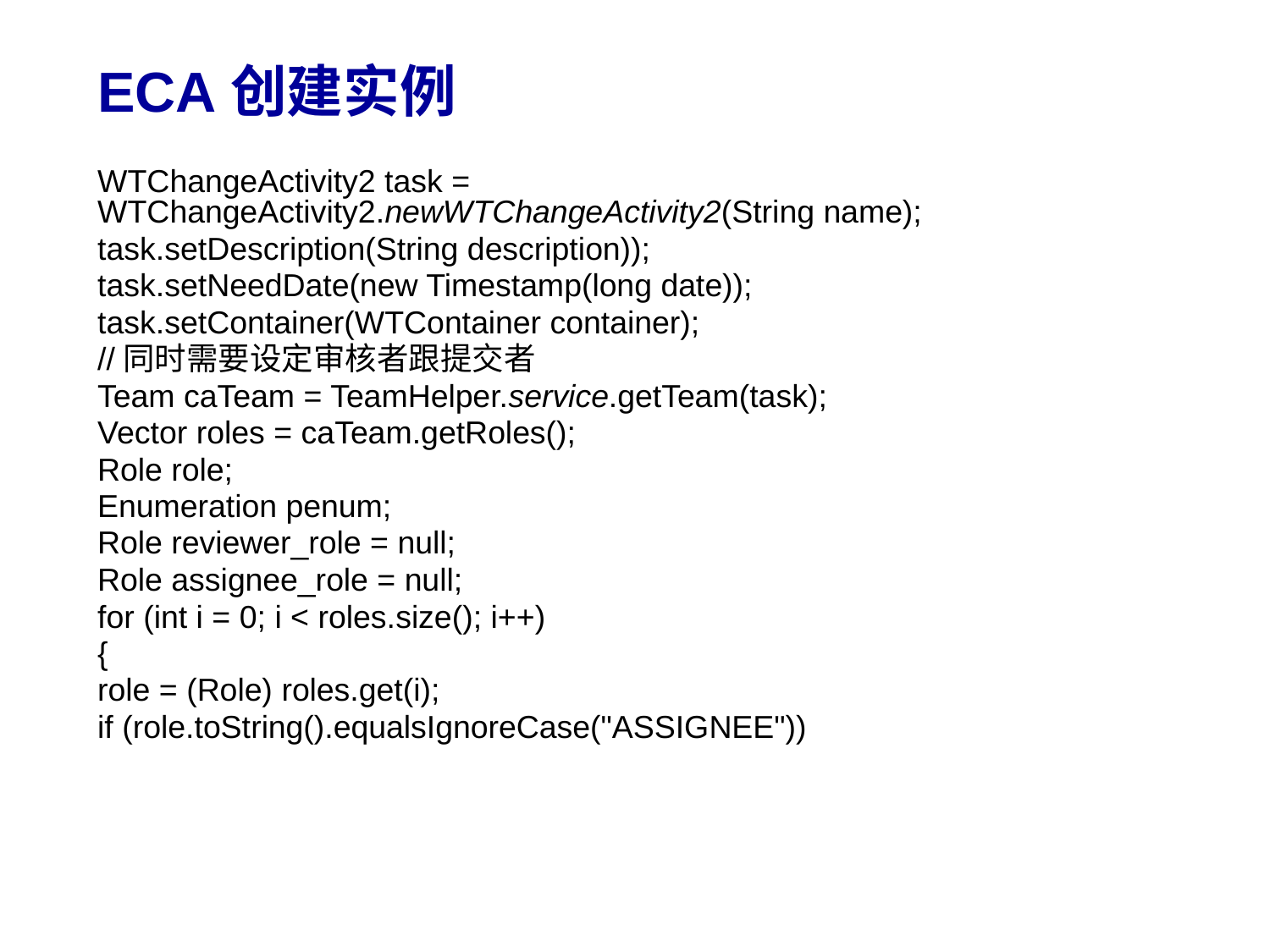

# ECA创建实例
WTChangeActivity2 task = WTChangeActivity2.newWTChangeActivity2(String name);
task.setDescription(String description));
task.setNeedDate(new Timestamp(long date));
task.setContainer(WTContainer container);
//同时需要设定审核者跟提交者
Team caTeam = TeamHelper.service.getTeam(task);
Vector roles = caTeam.getRoles();
Role role;
Enumeration penum;
Role reviewer_role = null;
Role assignee_role = null;
for (int i = 0; i < roles.size(); i++)
{
role = (Role) roles.get(i);
if (role.toString().equalsIgnoreCase("ASSIGNEE"))